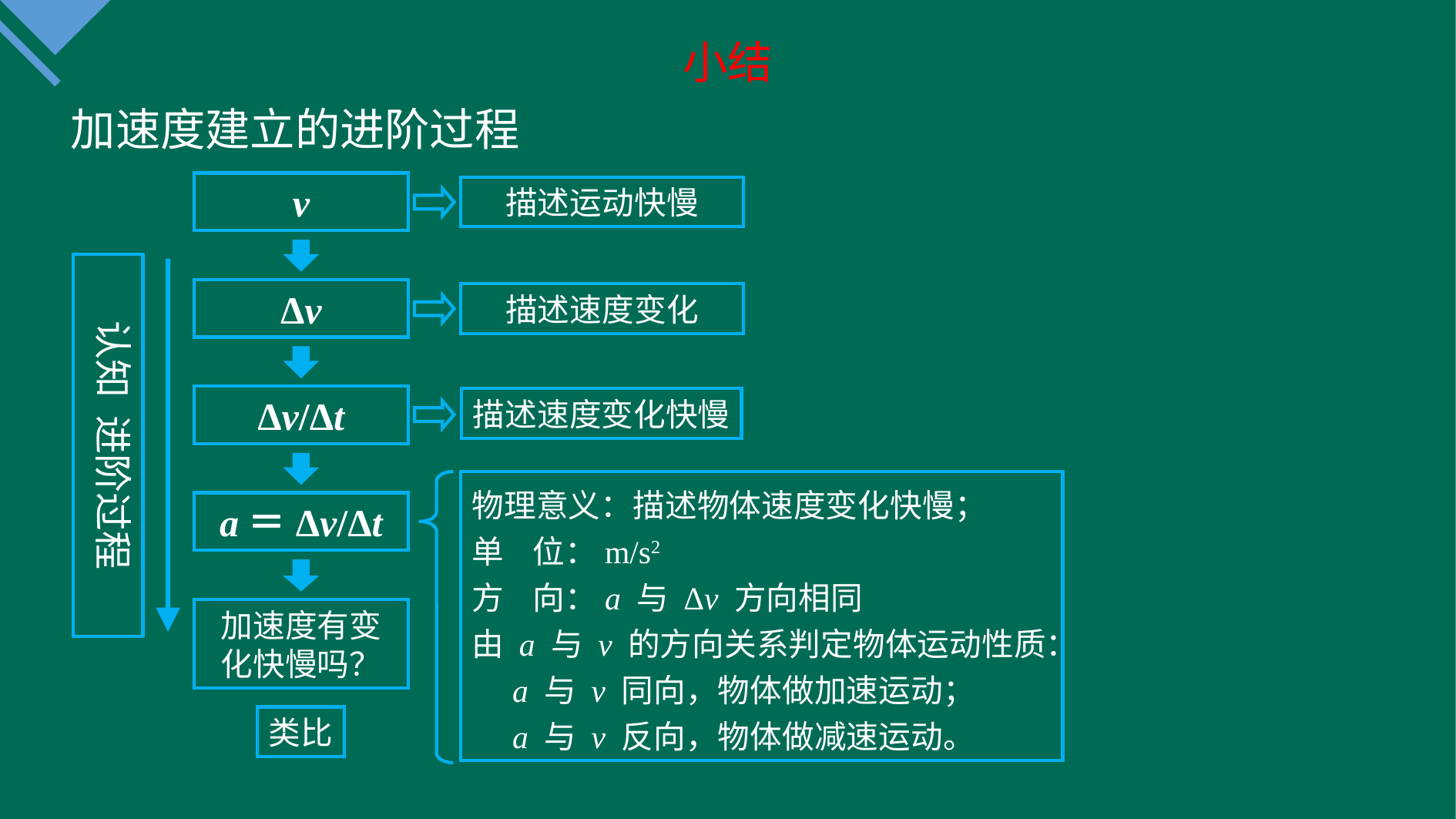

小结
加速度建立的进阶过程
v
描述运动快慢

认知  进阶过程

Δv
描述速度变化

Δv/Δt
描述速度变化快慢

物理意义：描述物体速度变化快慢；
单    位：m/s2
方    向：a 与 Δv 方向相同
由 a 与 v 的方向关系判定物体运动性质：
     a 与 v 同向，物体做加速运动；
     a 与 v 反向，物体做减速运动。
a＝Δv/Δt

加速度有变化快慢吗？
类比